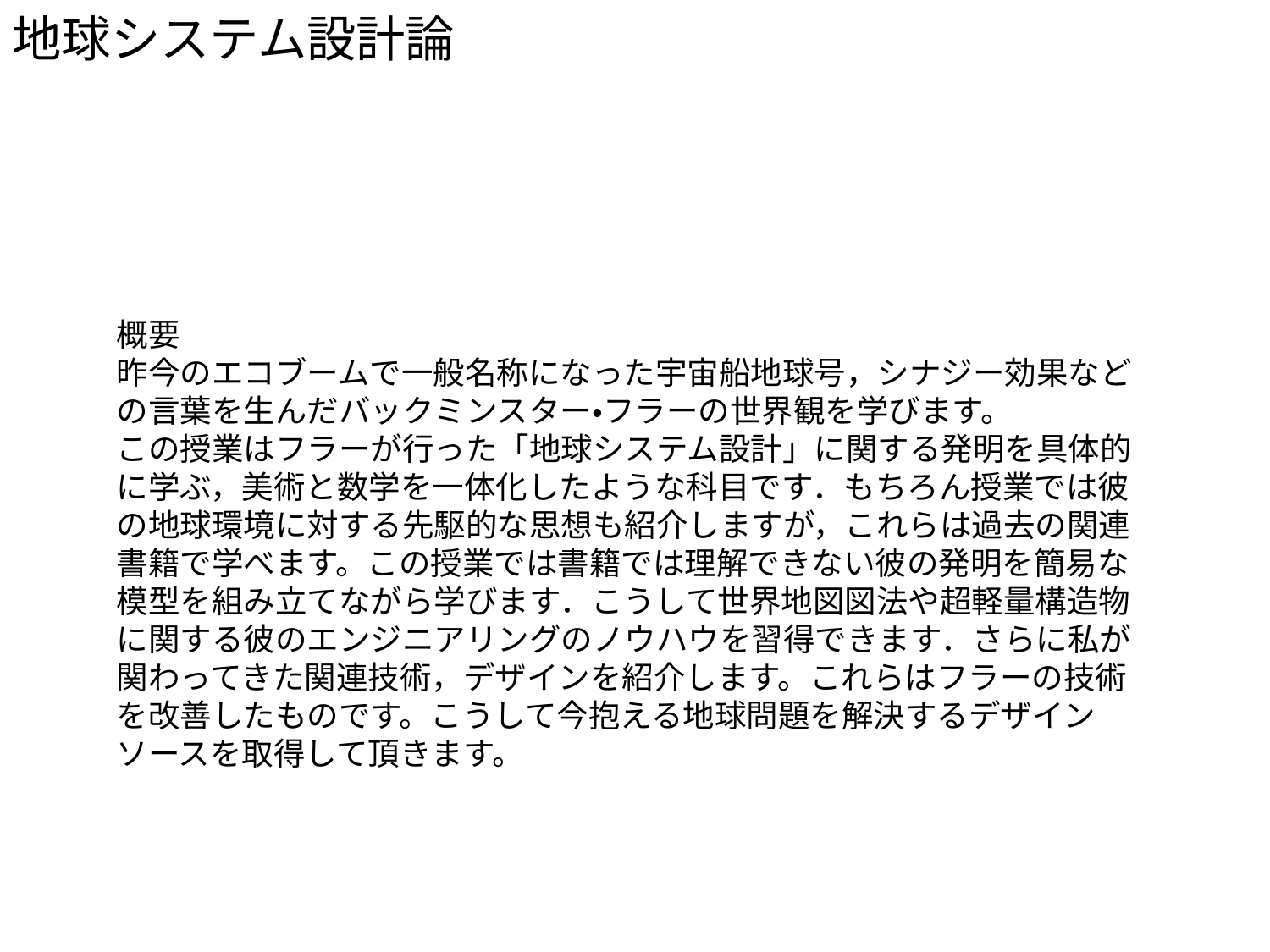

地球システム設計論
概要
昨今のエコブームで一般名称になった宇宙船地球号，シナジー効果などの言葉を生んだバックミンスター・フラーの世界観を学びます。
この授業はフラーが行った「地球システム設計」に関する発明を具体的に学ぶ，美術と数学を一体化したような科目です．もちろん授業では彼の地球環境に対する先駆的な思想も紹介しますが，これらは過去の関連書籍で学べます。この授業では書籍では理解できない彼の発明を簡易な模型を組み立てながら学びます．こうして世界地図図法や超軽量構造物に関する彼のエンジニアリングのノウハウを習得できます．さらに私が関わってきた関連技術，デザインを紹介します。これらはフラーの技術を改善したものです。こうして今抱える地球問題を解決するデザインソースを取得して頂きます。